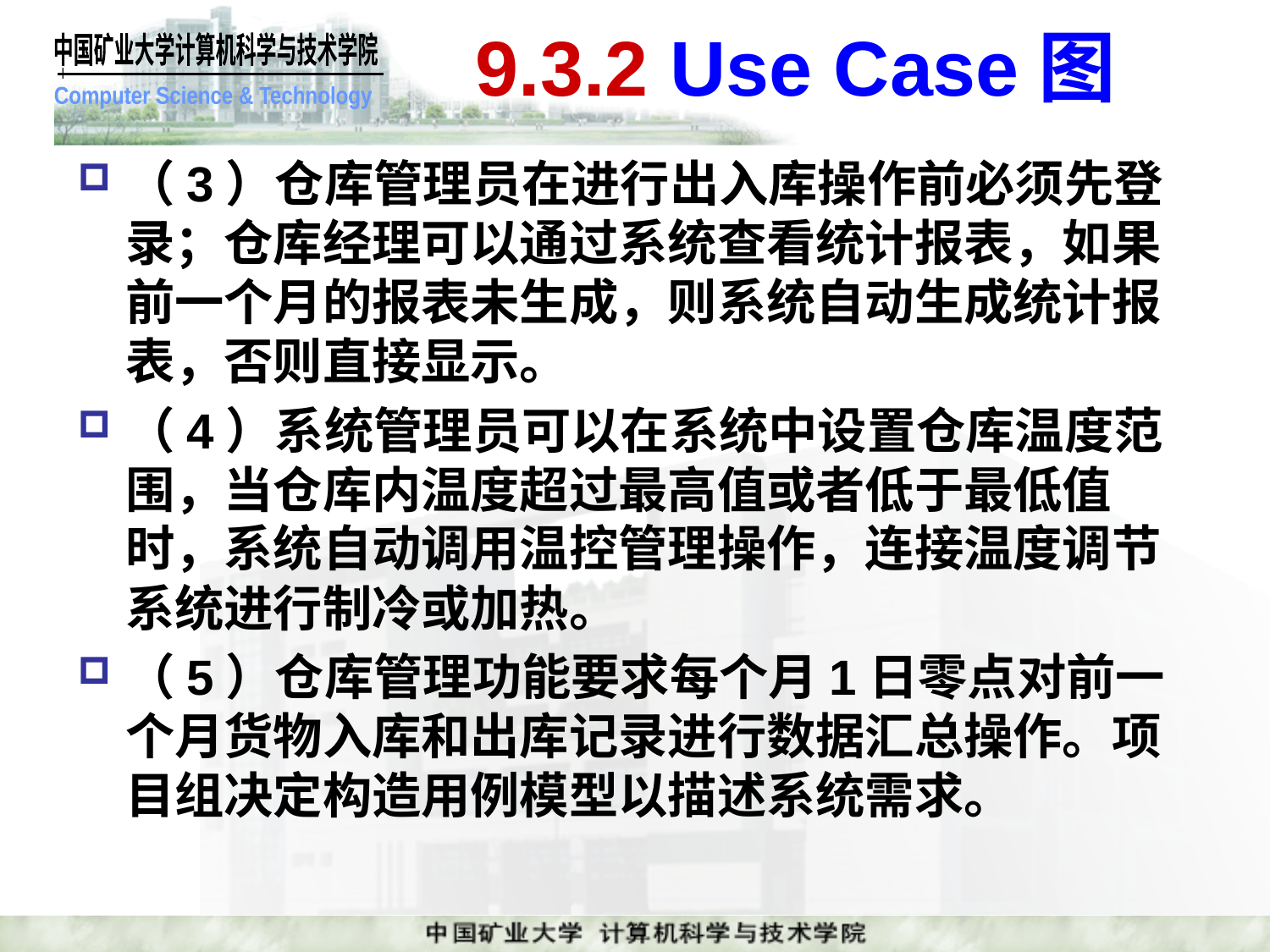

# 9.3.2 Use Case图
（3）仓库管理员在进行出入库操作前必须先登录；仓库经理可以通过系统查看统计报表，如果前一个月的报表未生成，则系统自动生成统计报表，否则直接显示。
（4）系统管理员可以在系统中设置仓库温度范围，当仓库内温度超过最高值或者低于最低值时，系统自动调用温控管理操作，连接温度调节系统进行制冷或加热。
（5）仓库管理功能要求每个月1日零点对前一个月货物入库和出库记录进行数据汇总操作。项目组决定构造用例模型以描述系统需求。

111